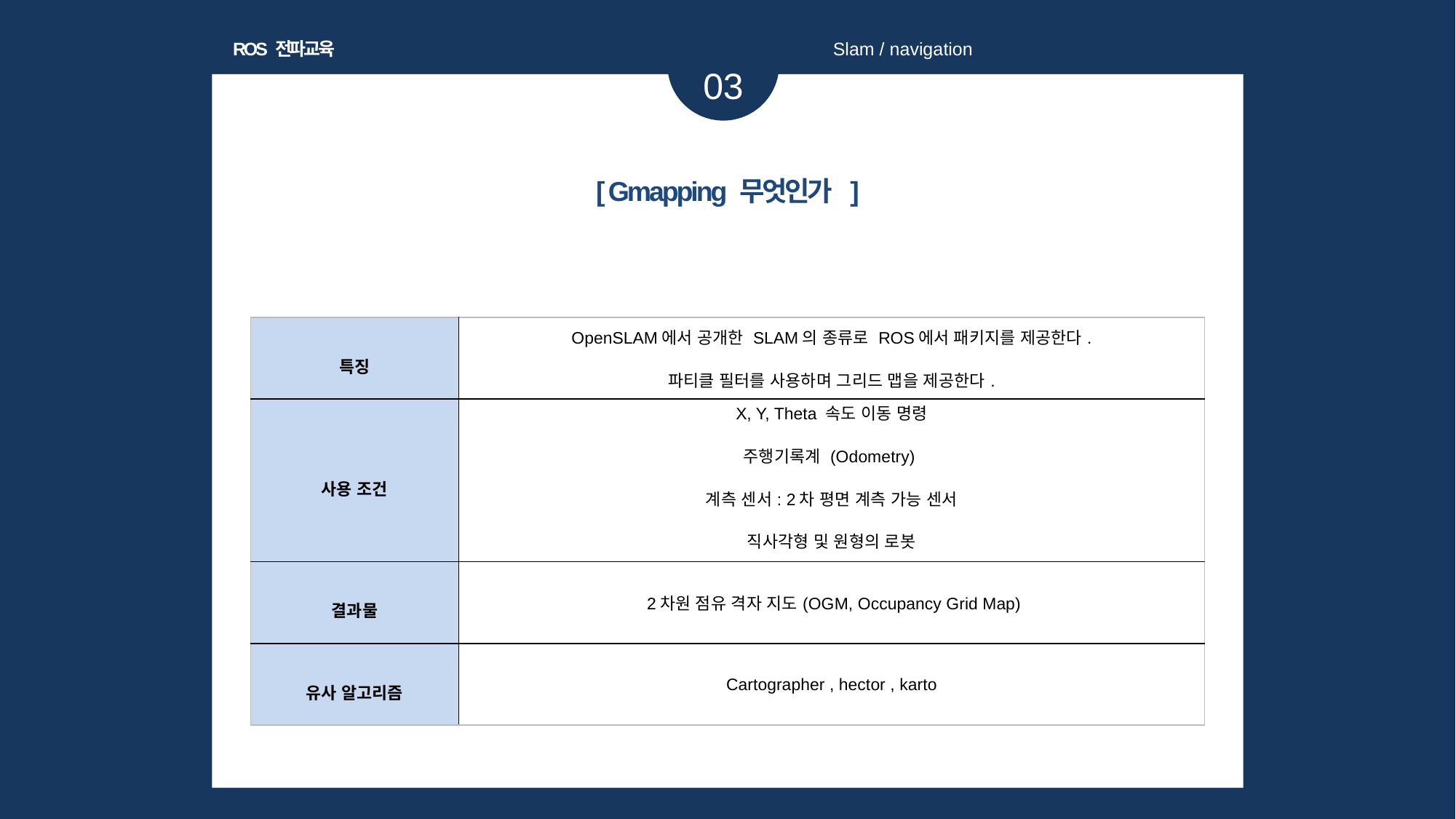

ROS 전파교육
Slam / navigation
03

[ Gmapping 무엇인가  ]

| 특징 | OpenSLAM에서 공개한 SLAM의 종류로 ROS에서 패키지를 제공한다. 파티클 필터를 사용하며 그리드 맵을 제공한다. |
| --- | --- |
| 사용 조건 | X, Y, Theta 속도 이동 명령 주행기록계 (Odometry) 계측 센서: 2차 평면 계측 가능 센서 직사각형 및 원형의 로봇 |
| 결과물 | 2차원 점유 격자 지도(OGM, Occupancy Grid Map) |
| 유사 알고리즘 | Cartographer , hector , karto |